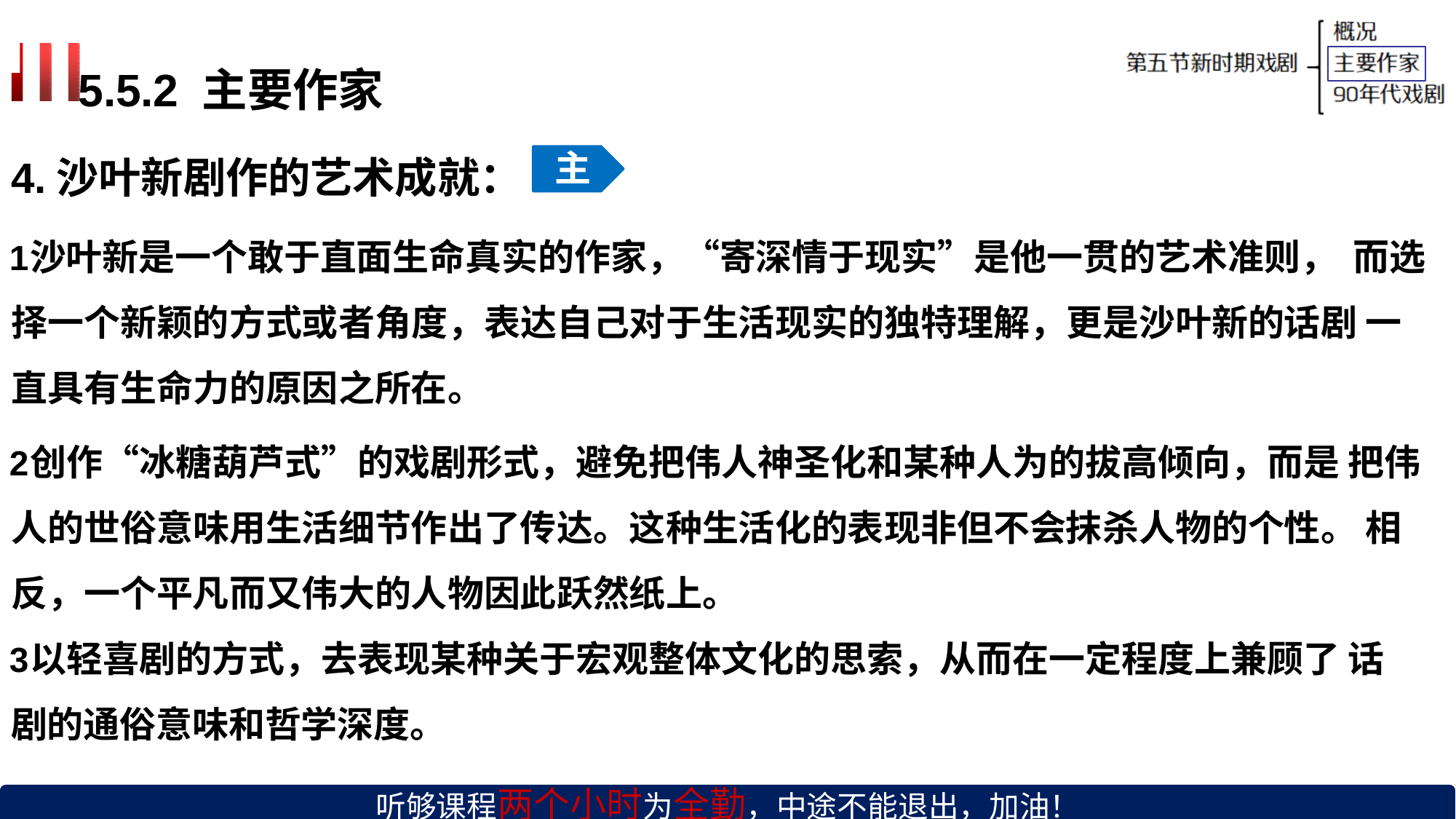

# 5.5.2 主要作家
主

4.沙叶新剧作的艺术成就：
沙叶新是一个敢于直面生命真实的作家，“寄深情于现实”是他一贯的艺术准则，  而选择一个新颖的方式或者角度，表达自己对于生活现实的独特理解，更是沙叶新的话剧 一直具有生命力的原因之所在。
创作“冰糖葫芦式”的戏剧形式，避免把伟人神圣化和某种人为的拔高倾向，而是 把伟人的世俗意味用生活细节作出了传达。这种生活化的表现非但不会抹杀人物的个性。 相反，一个平凡而又伟大的人物因此跃然纸上。
以轻喜剧的方式，去表现某种关于宏观整体文化的思索，从而在一定程度上兼顾了 话剧的通俗意味和哲学深度。

听够课程两个小时为全勤，中途不能退出，加油！